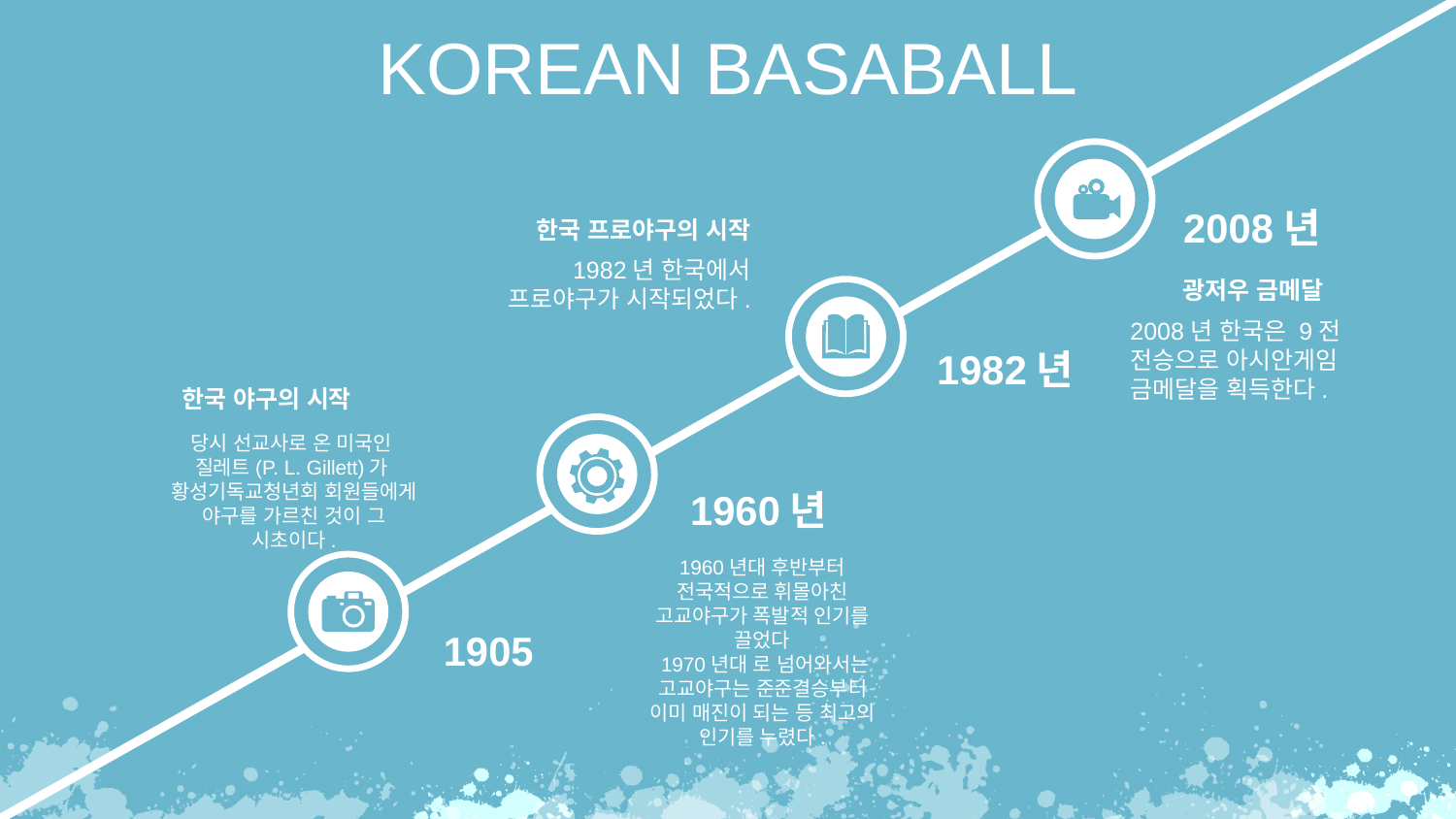

KOREAN BASABALL

2008년
한국 프로야구의 시작
1982년 한국에서 프로야구가 시작되었다.
광저우 금메달
2008년 한국은 9전 전승으로 아시안게임 금메달을 획득한다.

1982년
한국 야구의 시작
당시 선교사로 온 미국인 질레트(P. L. Gillett)가 황성기독교청년회 회원들에게 야구를 가르친 것이 그 시초이다.

1960년
1960년대 후반부터 전국적으로 휘몰아친 고교야구가 폭발적 인기를 끌었다
 1970년대 로 넘어와서는 고교야구는 준준결승부터 이미 매진이 되는 등 최고의 인기를 누렸다.

1905